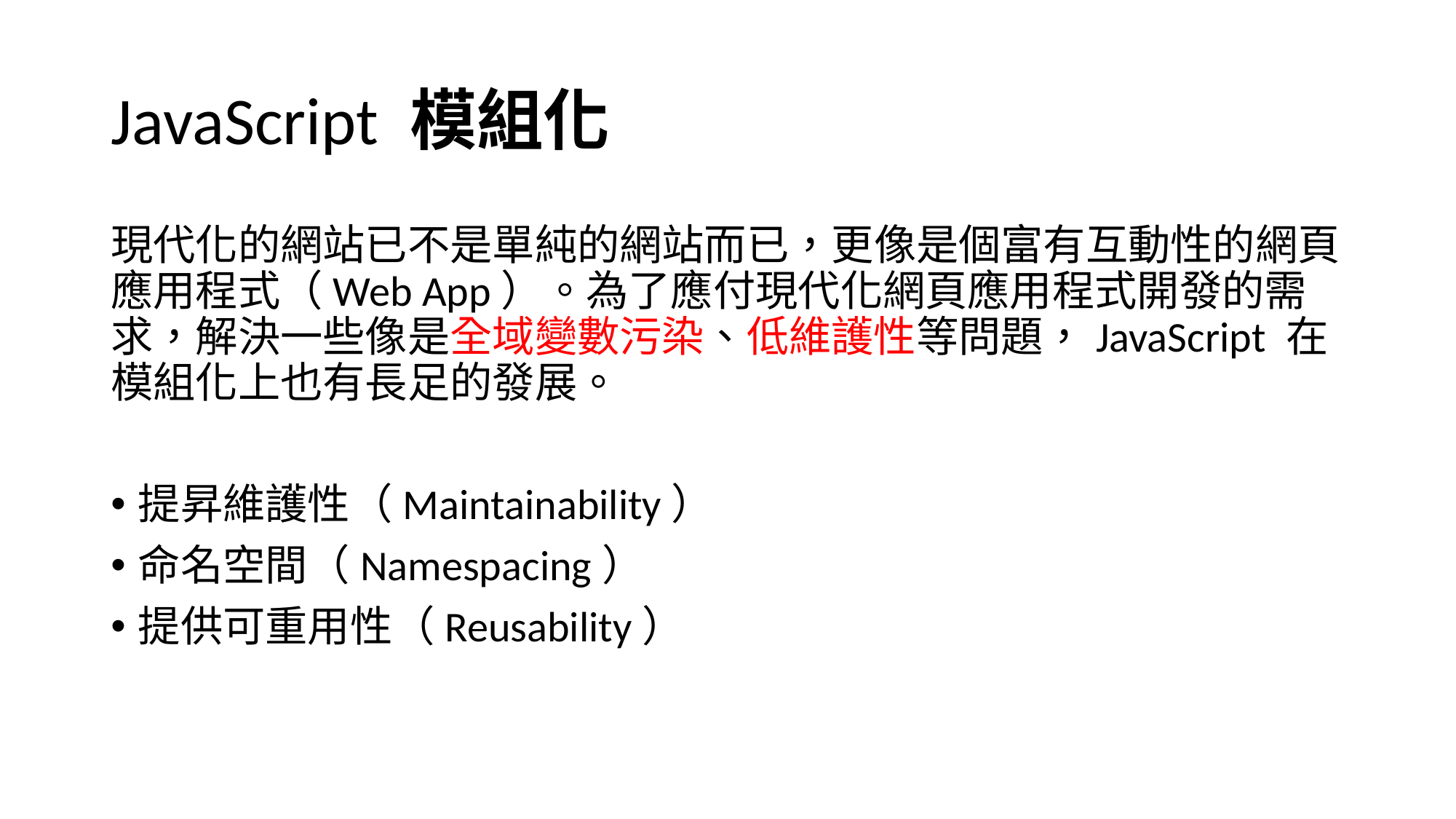

# JavaScript 模組化
現代化的網站已不是單純的網站而已，更像是個富有互動性的網頁應用程式（Web App）。為了應付現代化網頁應用程式開發的需求，解決一些像是全域變數污染、低維護性等問題，JavaScript 在模組化上也有長足的發展。

提昇維護性（Maintainability）
命名空間（Namespacing）
提供可重用性（Reusability）